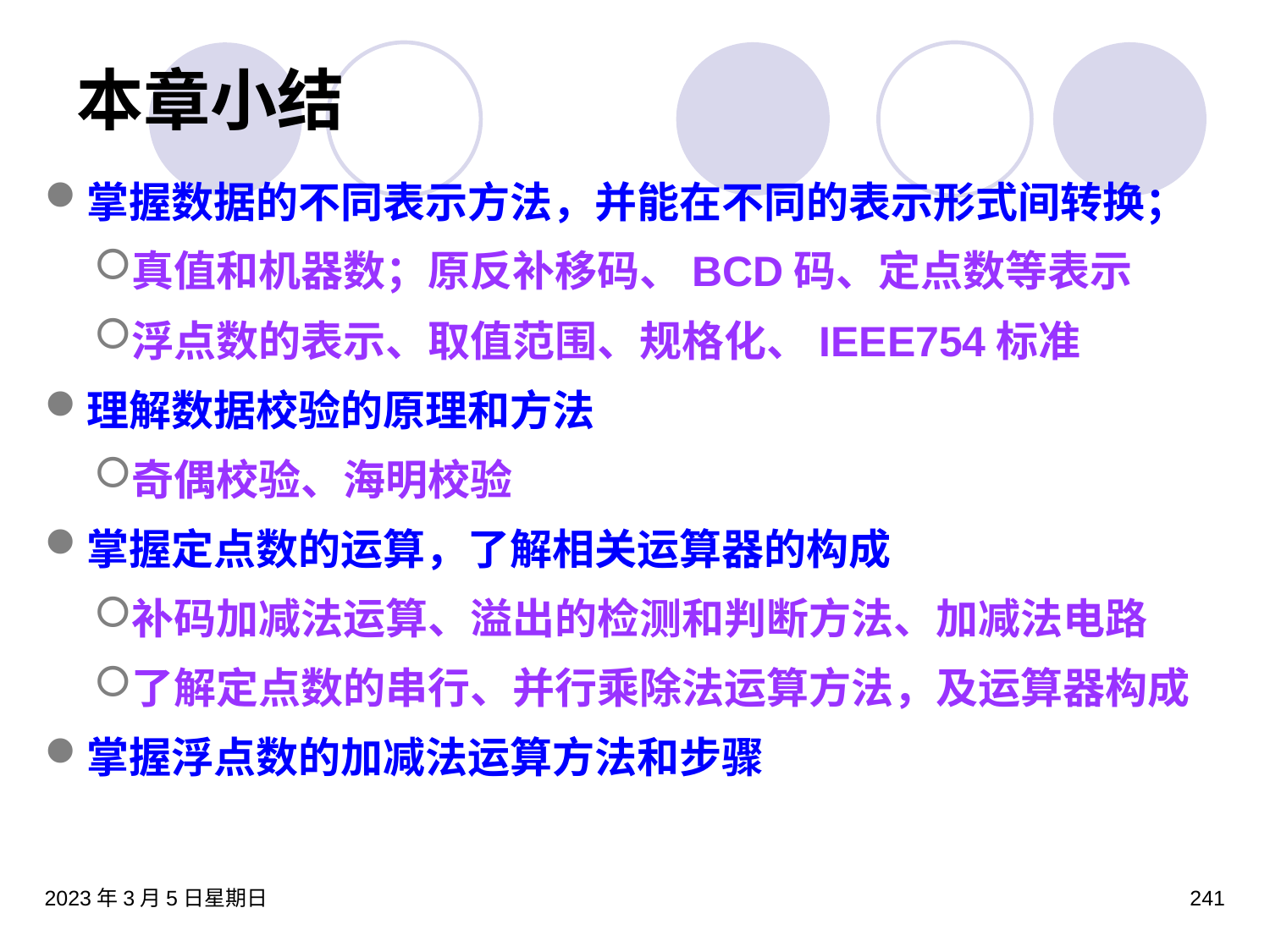

# 本章小结
掌握数据的不同表示方法，并能在不同的表示形式间转换；
真值和机器数；原反补移码、BCD码、定点数等表示
浮点数的表示、取值范围、规格化、IEEE754标准
理解数据校验的原理和方法
奇偶校验、海明校验
掌握定点数的运算，了解相关运算器的构成
补码加减法运算、溢出的检测和判断方法、加减法电路
了解定点数的串行、并行乘除法运算方法，及运算器构成
掌握浮点数的加减法运算方法和步骤
2023年3月5日星期日
241